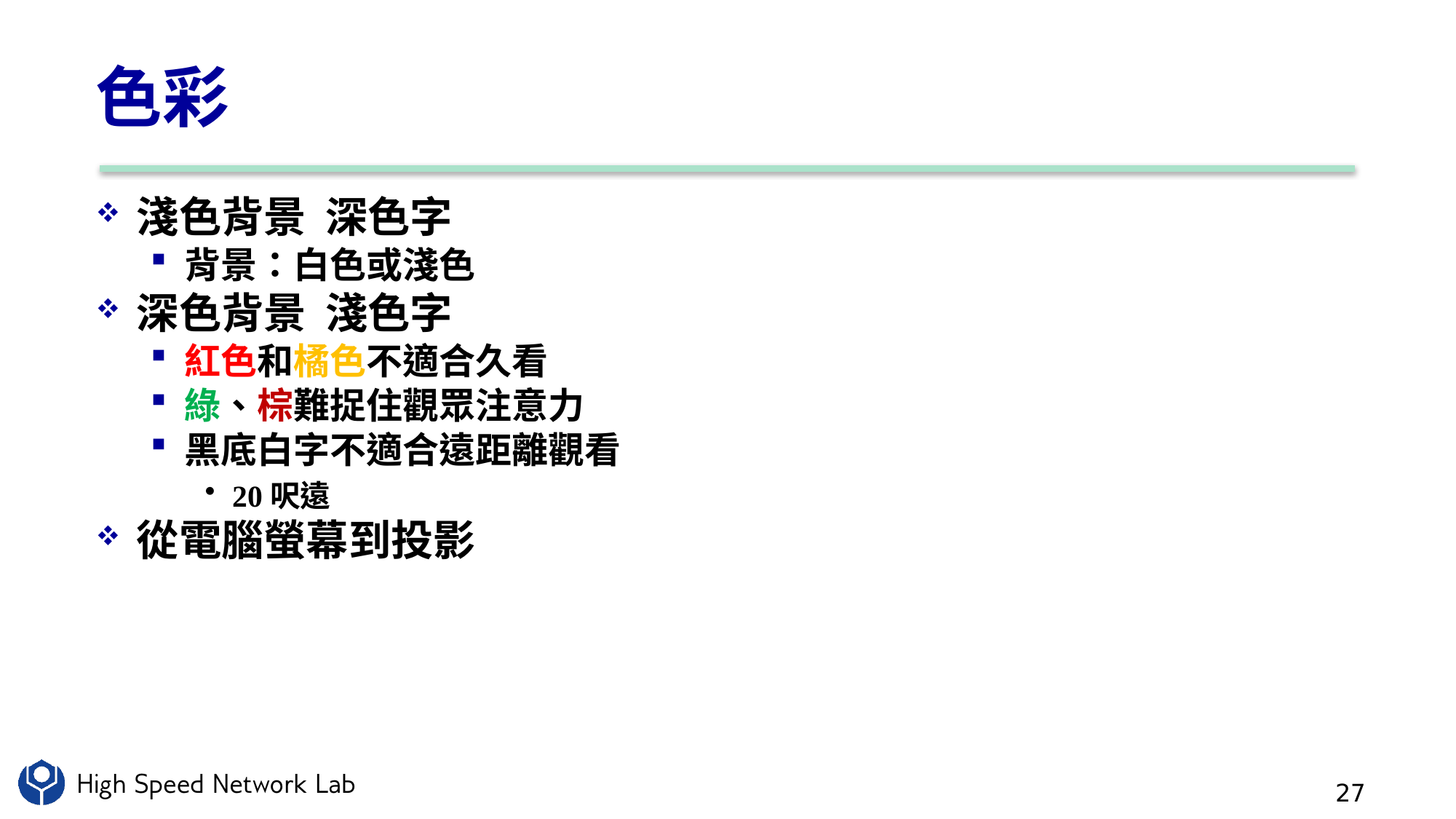

# 色彩
淺色背景  深色字
背景：白色或淺色
深色背景  淺色字
紅色和橘色不適合久看
綠、棕難捉住觀眾注意力
黑底白字不適合遠距離觀看
20呎遠
從電腦螢幕到投影
27